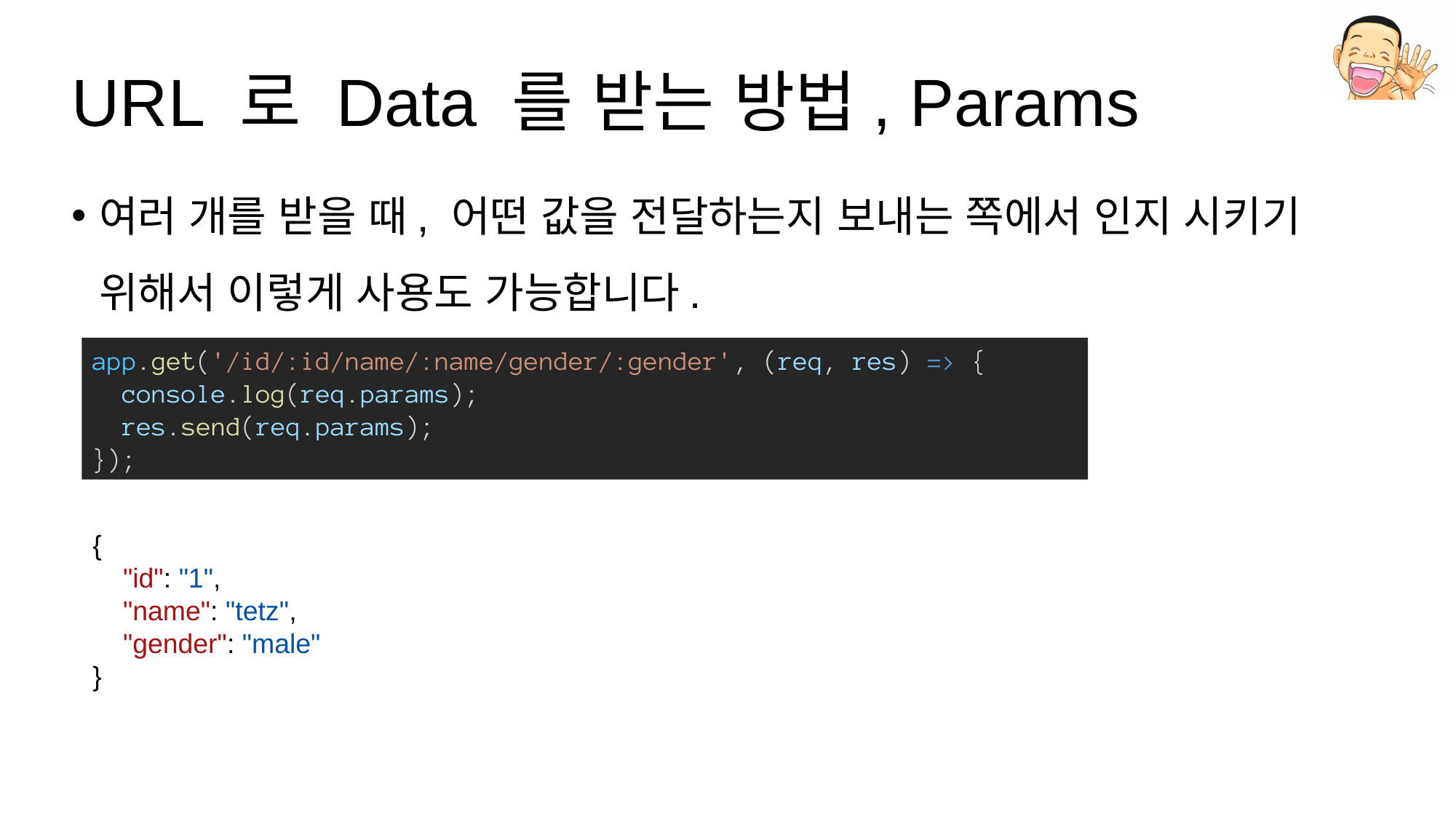

# URL 로 Data 를 받는 방법, Params
여러 개를 받을 때, 어떤 값을 전달하는지 보내는 쪽에서 인지 시키기 위해서 이렇게 사용도 가능합니다.

app.get('/id/:id/name/:name/gender/:gender', (req, res) => {
  console.log(req.params);
  res.send(req.params);
});
{
    "id": "1",
    "name": "tetz",
    "gender": "male"
}